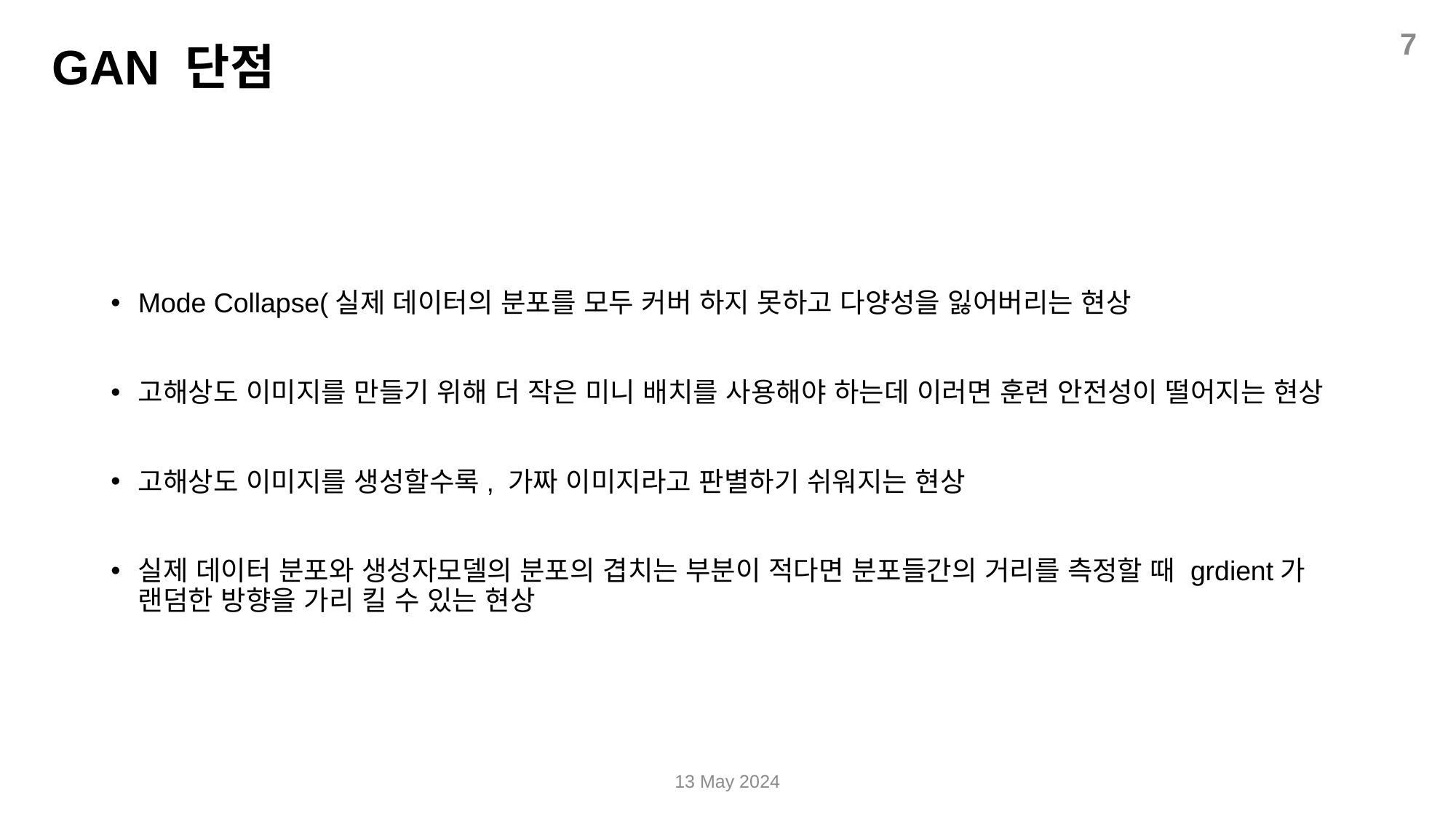

7
GAN 단점

Mode Collapse(실제 데이터의 분포를 모두 커버 하지 못하고 다양성을 잃어버리는 현상

고해상도 이미지를 만들기 위해 더 작은 미니 배치를 사용해야 하는데 이러면 훈련 안전성이 떨어지는 현상

고해상도 이미지를 생성할수록, 가짜 이미지라고 판별하기 쉬워지는 현상

실제 데이터 분포와 생성자모델의 분포의 겹치는 부분이 적다면 분포들간의 거리를 측정할 때 grdient가 랜덤한 방향을 가리 킬 수 있는 현상

13 May 2024